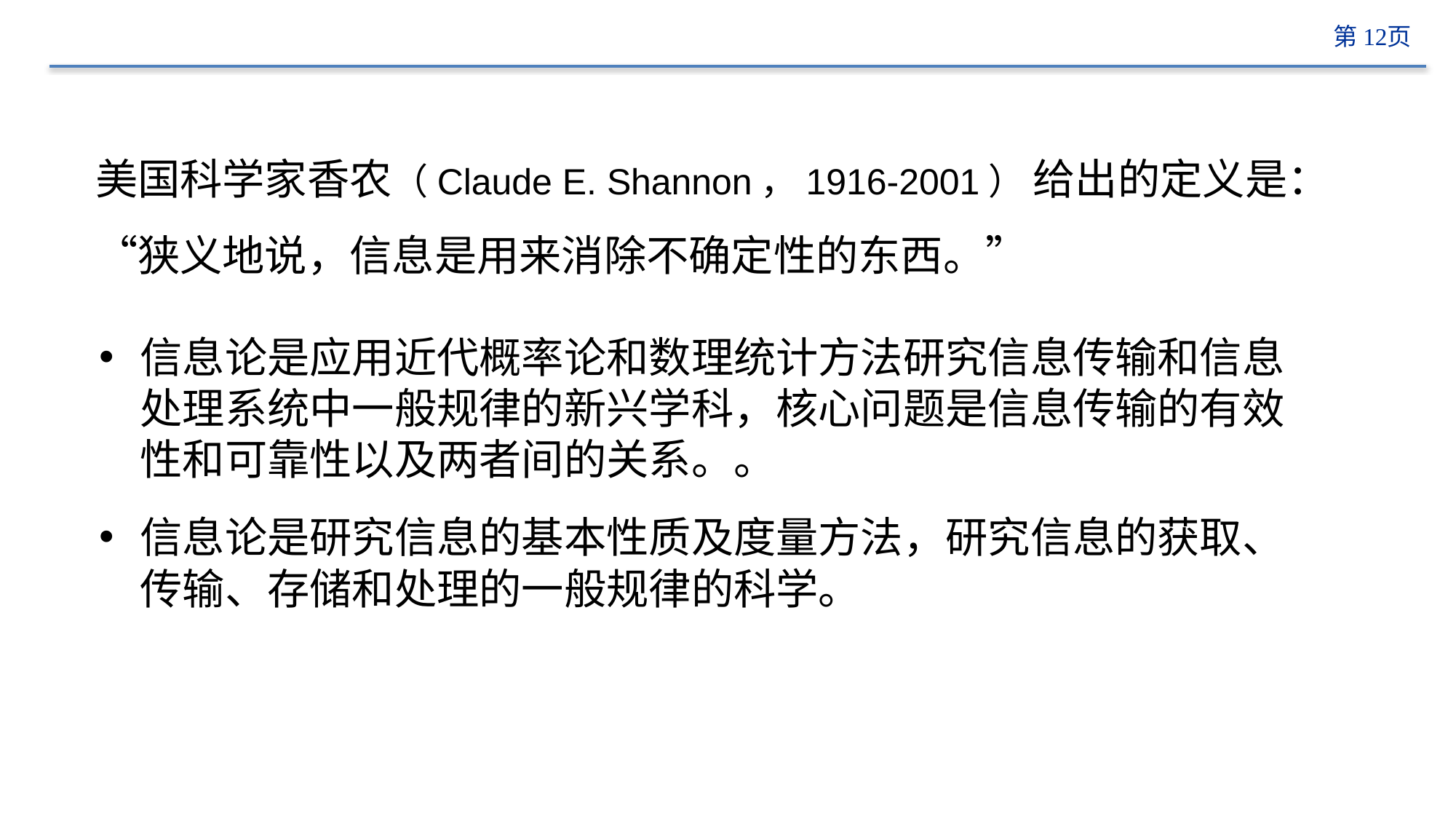

#

美国科学家香农（Claude E. Shannon，1916-2001） 给出的定义是：“狭义地说，信息是用来消除不确定性的东西。”
信息论是应用近代概率论和数理统计方法研究信息传输和信息处理系统中一般规律的新兴学科，核心问题是信息传输的有效性和可靠性以及两者间的关系。。
信息论是研究信息的基本性质及度量方法，研究信息的获取、传输、存储和处理的一般规律的科学。